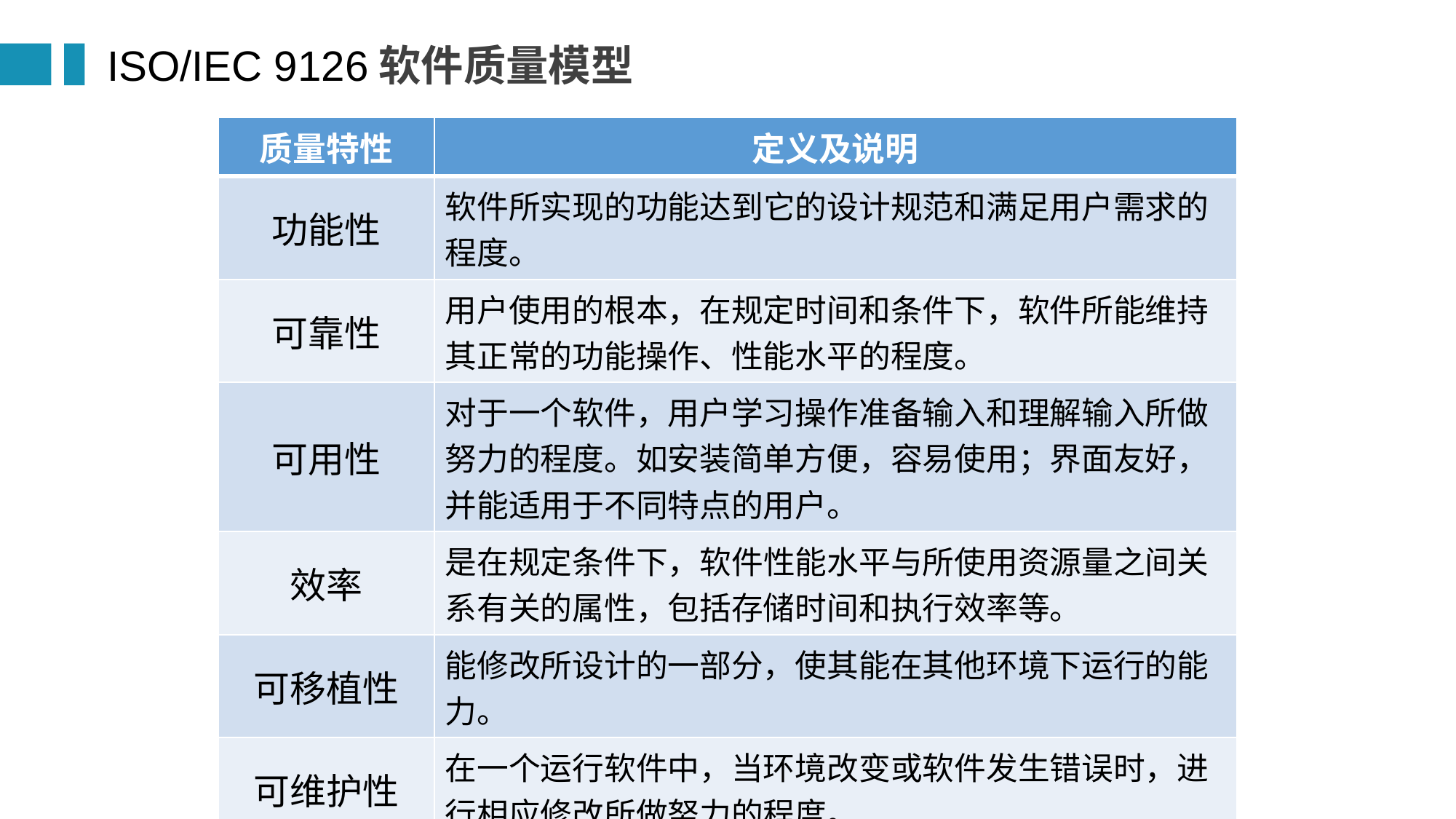

ISO/IEC 9126软件质量模型

| 质量特性 | 定义及说明 |
| --- | --- |
| 功能性 | 软件所实现的功能达到它的设计规范和满足用户需求的程度。 |
| 可靠性 | 用户使用的根本，在规定时间和条件下，软件所能维持其正常的功能操作、性能水平的程度。 |
| 可用性 | 对于一个软件，用户学习操作准备输入和理解输入所做努力的程度。如安装简单方便，容易使用；界面友好，并能适用于不同特点的用户。 |
| 效率 | 是在规定条件下，软件性能水平与所使用资源量之间关系有关的属性，包括存储时间和执行效率等。 |
| 可移植性 | 能修改所设计的一部分，使其能在其他环境下运行的能力。 |
| 可维护性 | 在一个运行软件中，当环境改变或软件发生错误时，进行相应修改所做努力的程度。 |
47